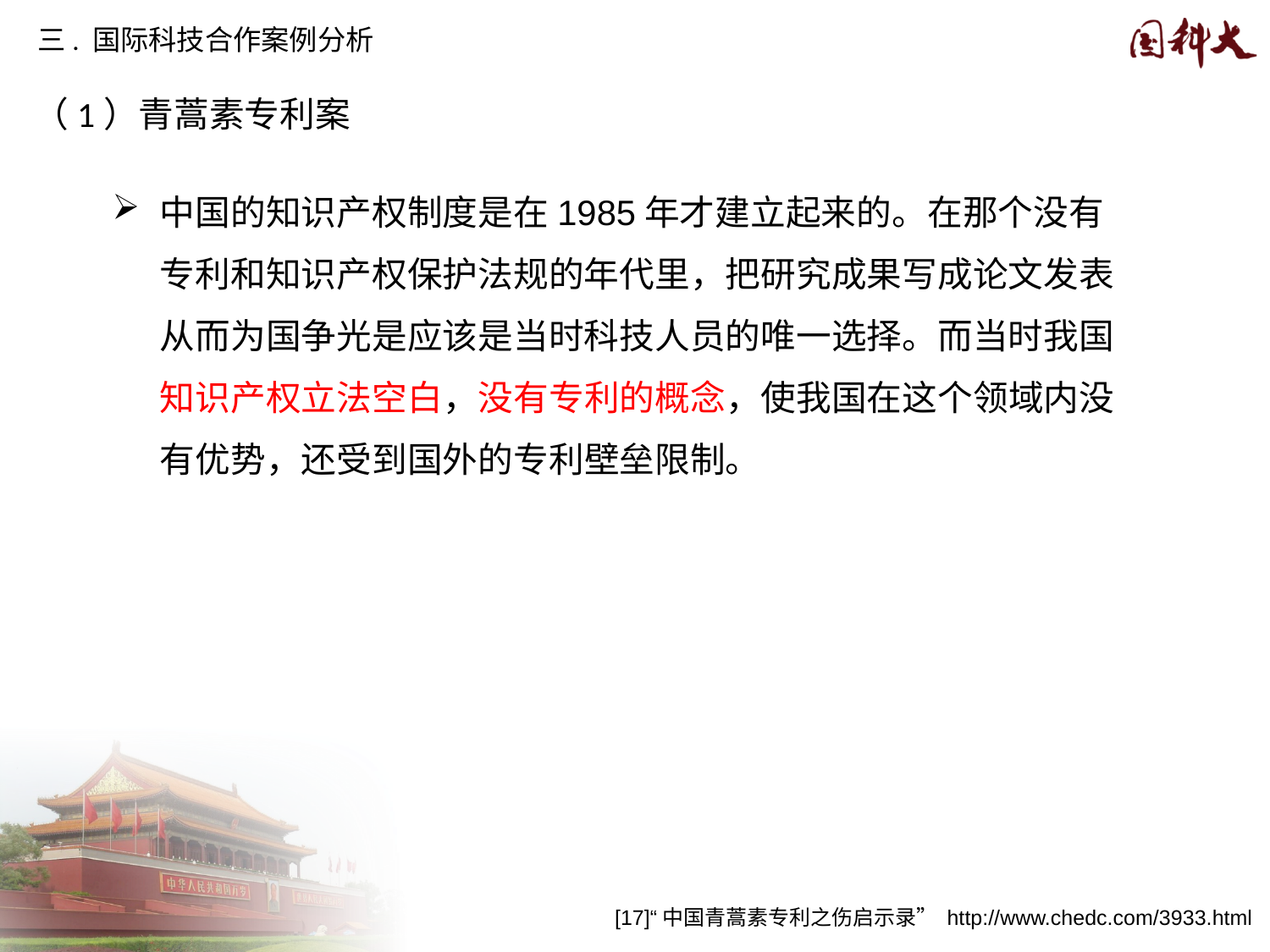

三. 国际科技合作案例分析
（1）青蒿素专利案
中国的知识产权制度是在1985年才建立起来的。在那个没有专利和知识产权保护法规的年代里，把研究成果写成论文发表从而为国争光是应该是当时科技人员的唯一选择。而当时我国知识产权立法空白，没有专利的概念，使我国在这个领域内没有优势，还受到国外的专利壁垒限制。
[17]“中国青蒿素专利之伤启示录” http://www.chedc.com/3933.html